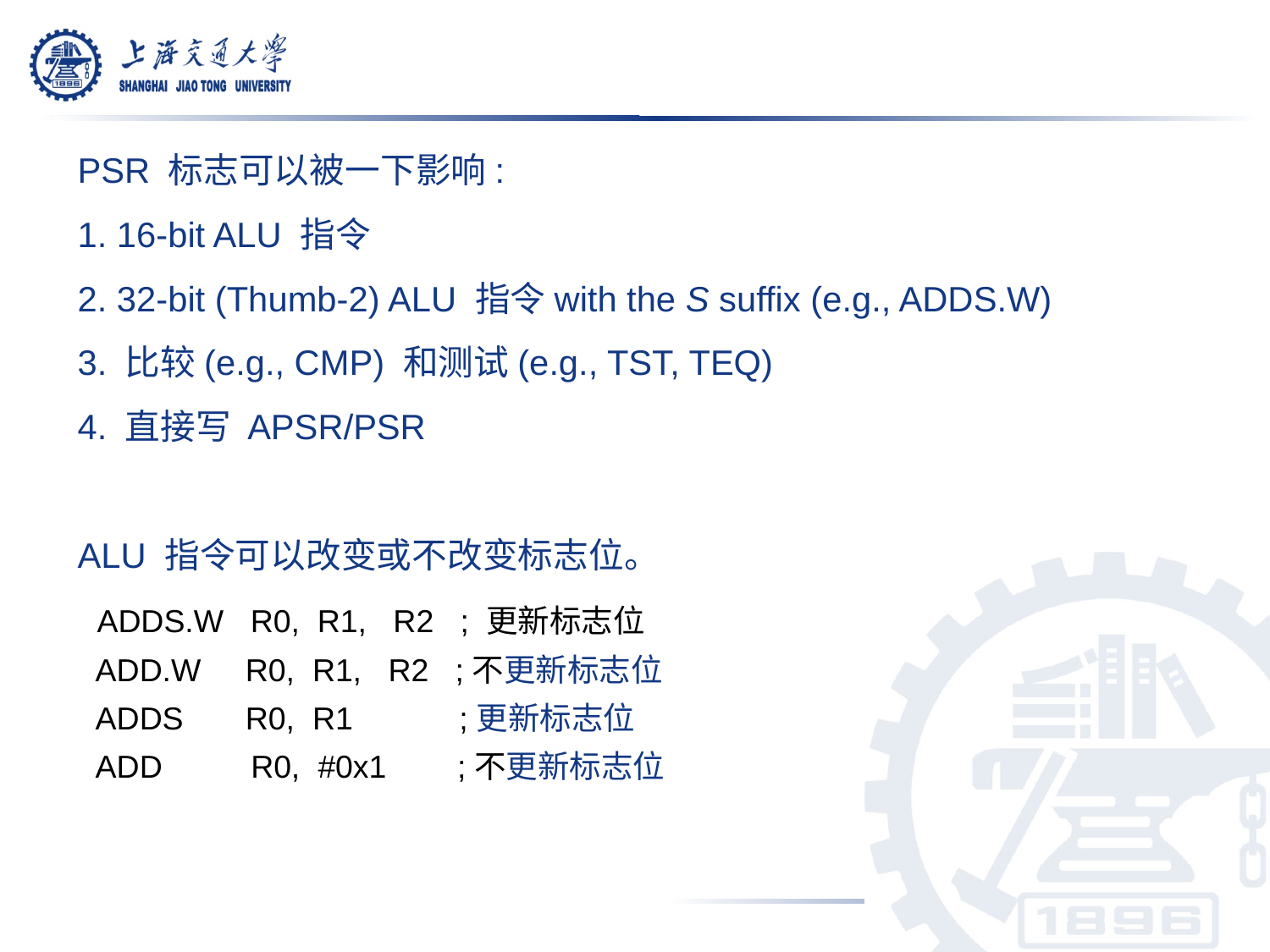

PSR 标志可以被一下影响:
1. 16-bit ALU 指令
2. 32-bit (Thumb-2) ALU 指令with the S suffix (e.g., ADDS.W)
3. 比较(e.g., CMP) 和测试(e.g., TST, TEQ)
4. 直接写 APSR/PSR

ALU 指令可以改变或不改变标志位。
  ADDS.W   R0,  R1,   R2   ; 更新标志位
  ADD.W     R0,  R1,   R2   ;不更新标志位
  ADDS       R0,  R1            ;更新标志位
  ADD          R0,  #0x1        ;不更新标志位